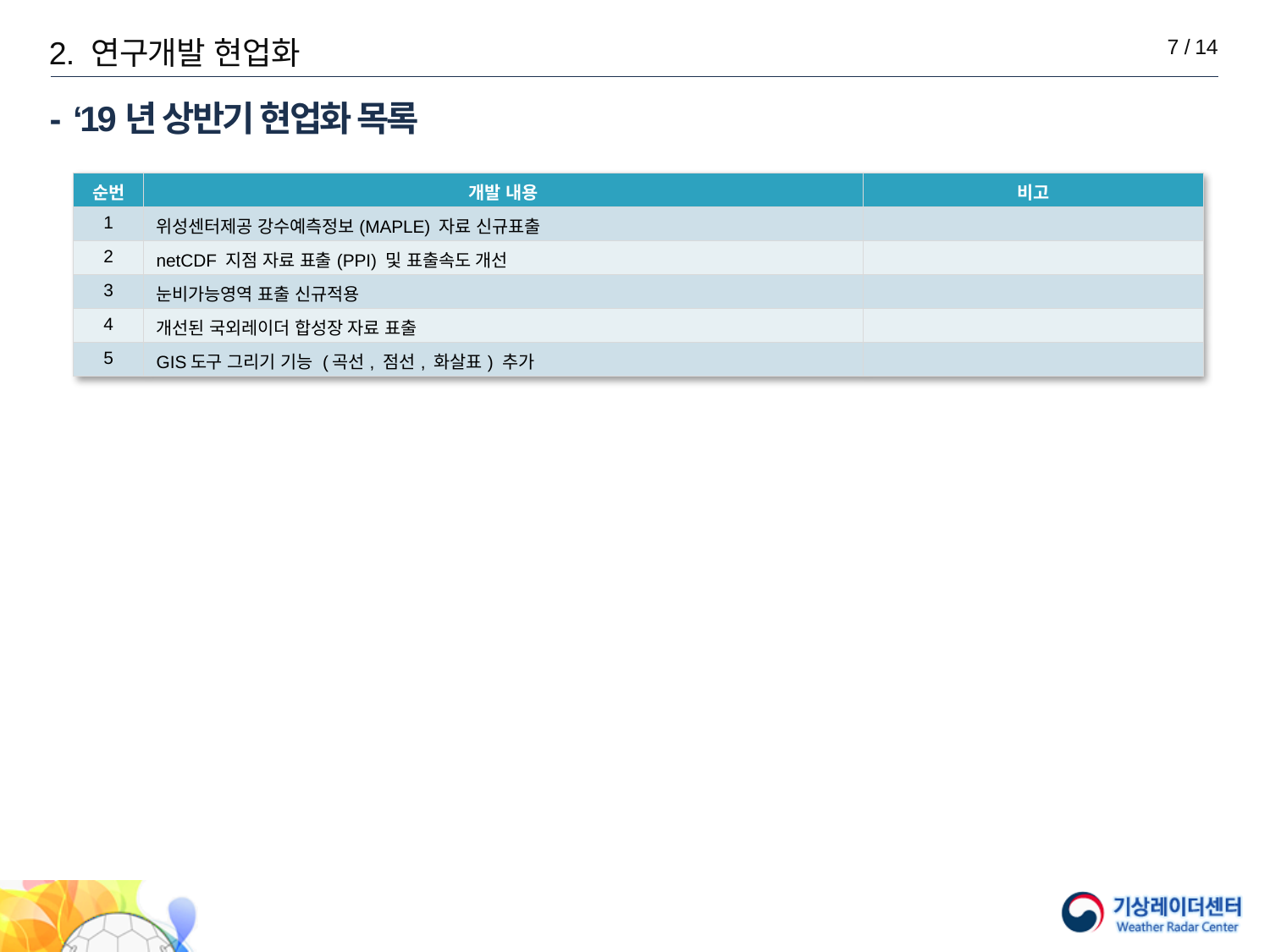

2. 연구개발 현업화
7 / 14
# -  ‘19년 상반기 현업화 목록
| 순번 | 개발 내용 | 비고 |
| --- | --- | --- |
| 1 | 위성센터제공 강수예측정보(MAPLE) 자료 신규표출 |  |
| 2 | netCDF 지점 자료 표출(PPI) 및 표출속도 개선 |  |
| 3 | 눈비가능영역 표출 신규적용 |  |
| 4 | 개선된 국외레이더 합성장 자료 표출 |  |
| 5 | GIS도구 그리기 기능 (곡선, 점선, 화살표) 추가 |  |